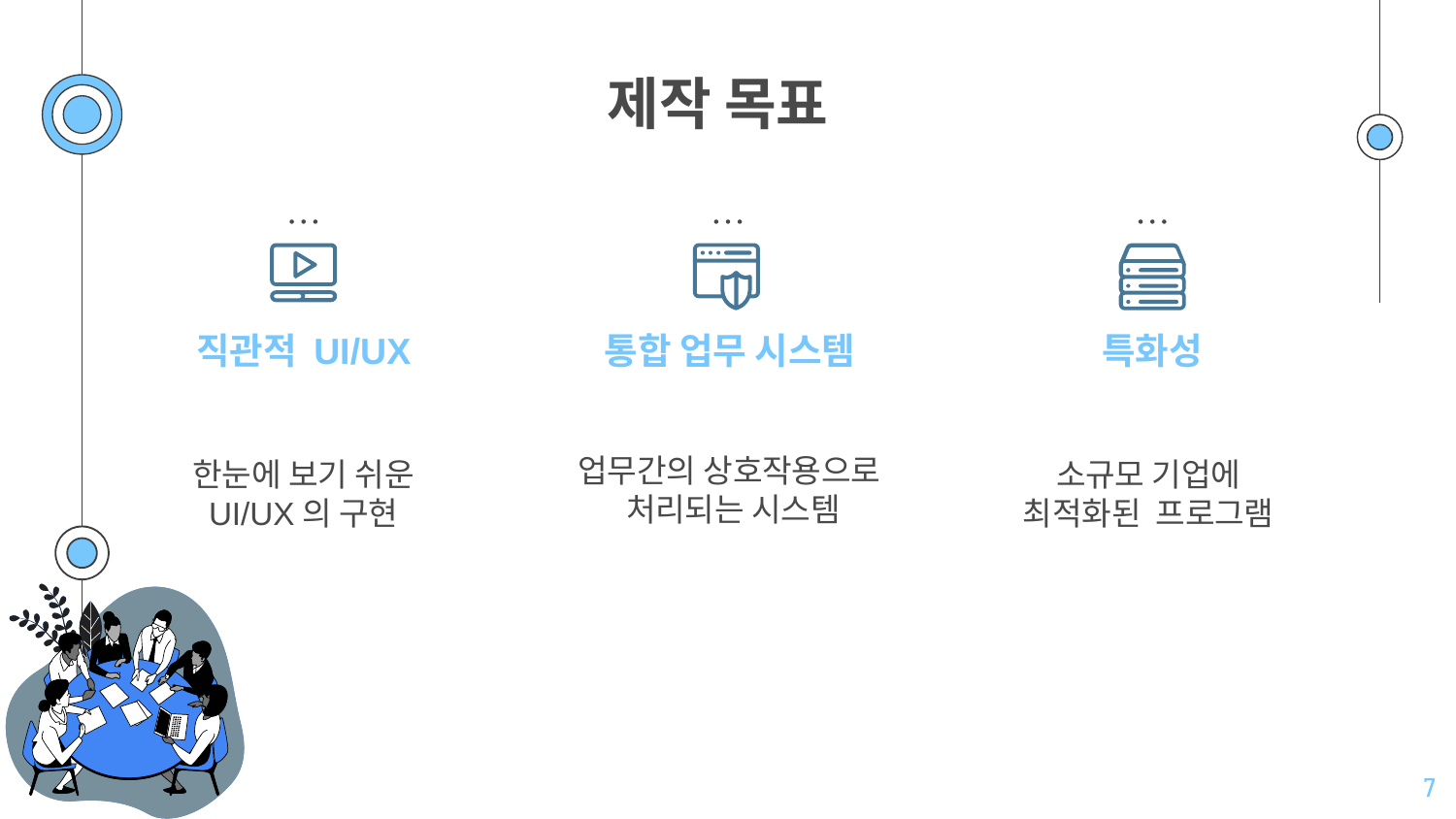

# 제작 목표

통합 업무 시스템
직관적 UI/UX
특화성
한눈에 보기 쉬운 UI/UX의 구현
업무간의 상호작용으로
처리되는 시스템
소규모 기업에
최적화된  프로그램

7